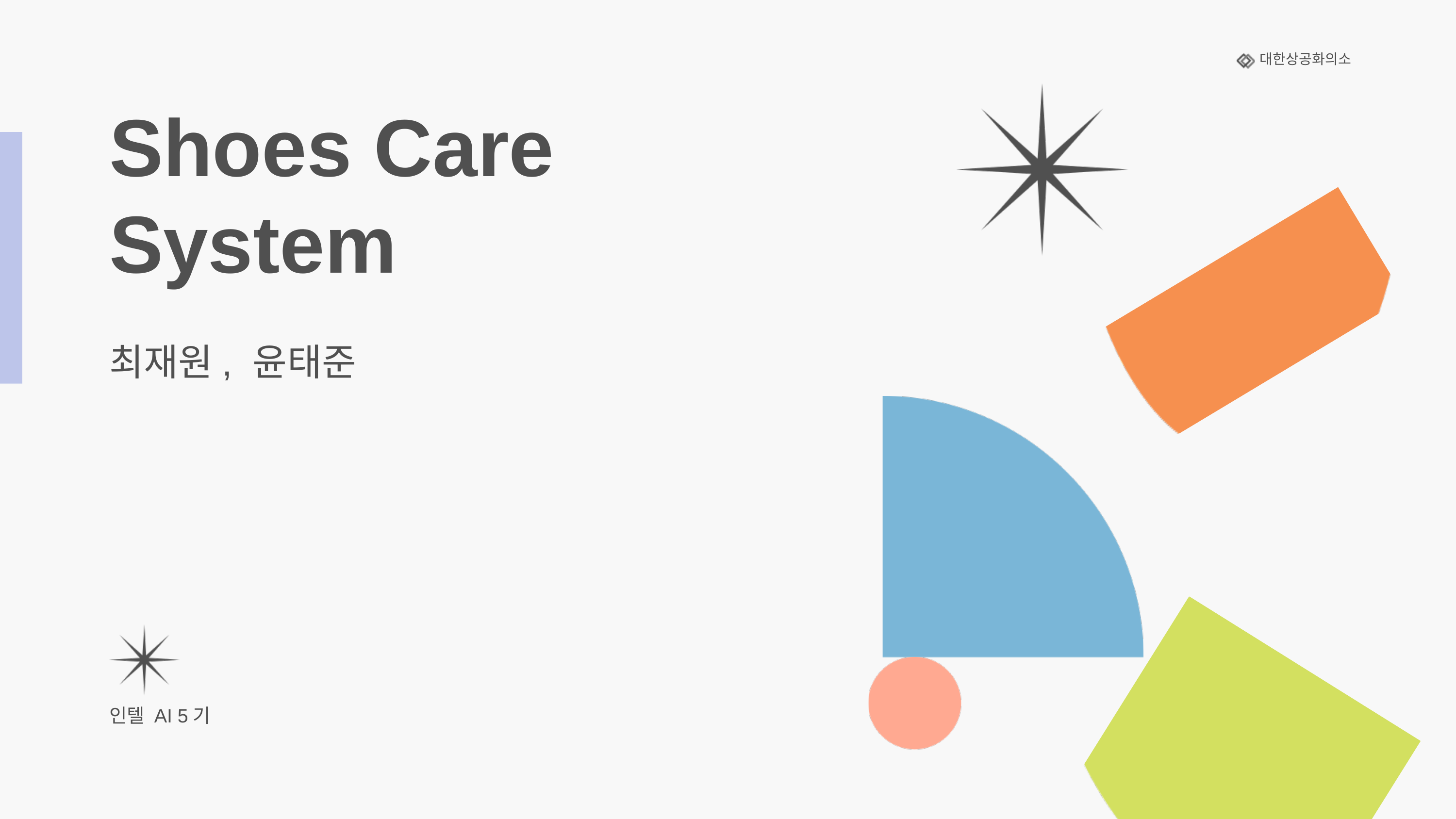

대한상공화의소

Shoes Care
System

최재원, 윤태준

인텔 AI 5기